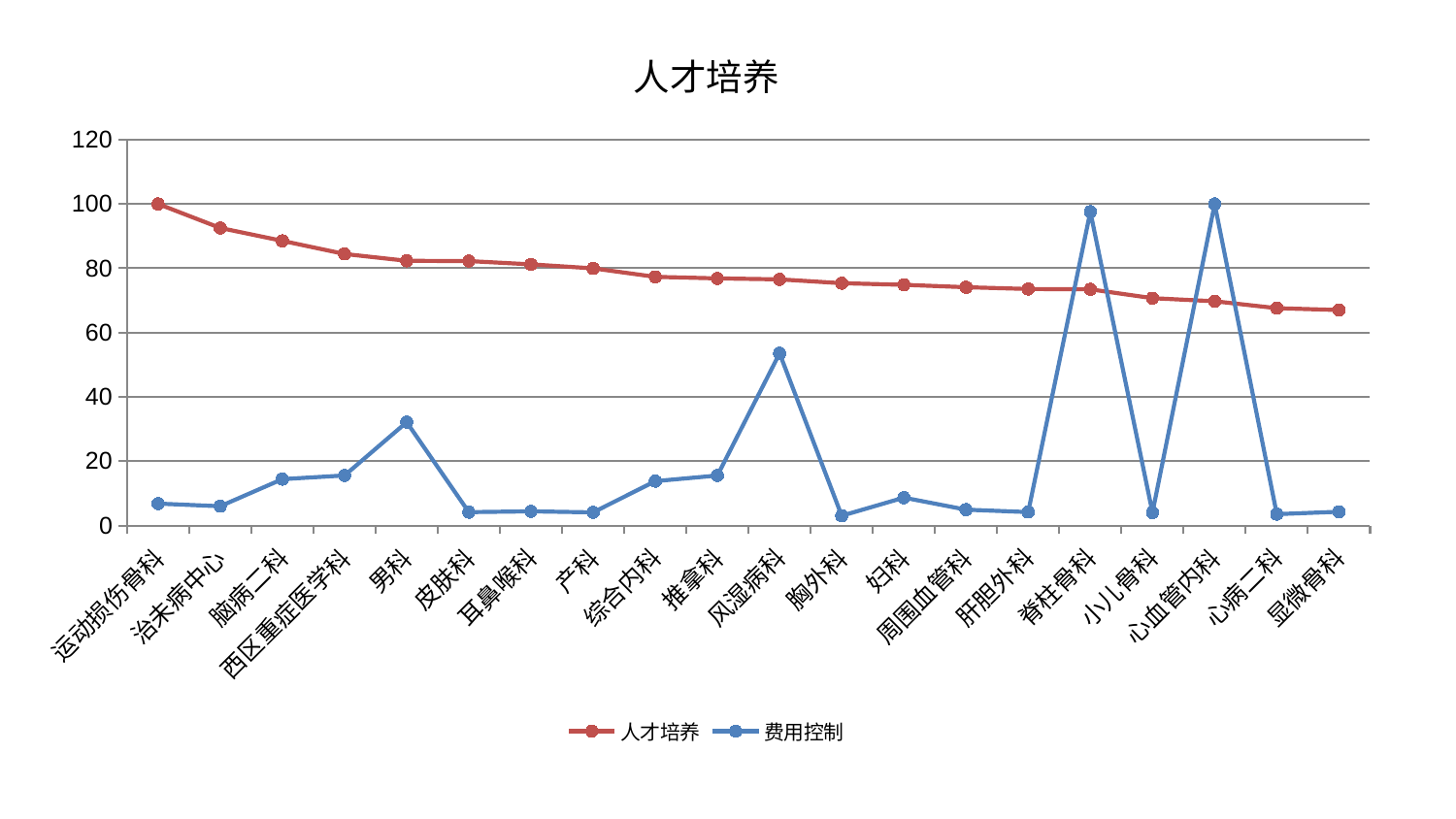

### Chart: 人才培养

| Category | 人才培养 | 费用控制 |
|---|---|---|
| 运动损伤骨科 | 100.0 | 6.805386125063272 |
| 治未病中心 | 92.52996495383408 | 5.972741184305815 |
| 脑病二科 | 88.52684492441004 | 14.407200848068255 |
| 西区重症医学科 | 84.4486167161522 | 15.550864024169766 |
| 男科 | 82.32592954484342 | 32.12618830637528 |
| 皮肤科 | 82.23421925644767 | 4.134910777990132 |
| 耳鼻喉科 | 81.20675369238947 | 4.387296279330548 |
| 产科 | 79.95874219970106 | 4.068895048439038 |
| 综合内科 | 77.33260861566555 | 13.783479216155625 |
| 推拿科 | 76.84509201358745 | 15.527116880309183 |
| 风湿病科 | 76.53967428208806 | 53.543808421252486 |
| 胸外科 | 75.35268796967458 | 3.0204387068025773 |
| 妇科 | 74.85853726316803 | 8.64377438642043 |
| 周围血管科 | 74.09660195113834 | 4.917598609159119 |
| 肝胆外科 | 73.54824564469418 | 4.166922178983667 |
| 脊柱骨科 | 73.439932013332 | 97.58945576912986 |
| 小儿骨科 | 70.70578621541068 | 4.012166899625532 |
| 心血管内科 | 69.7469454334057 | 100.0 |
| 心病二科 | 67.5775470447799 | 3.5170083969743327 |
| 显微骨科 | 67.0189599548338 | 4.271549936316533 |
273